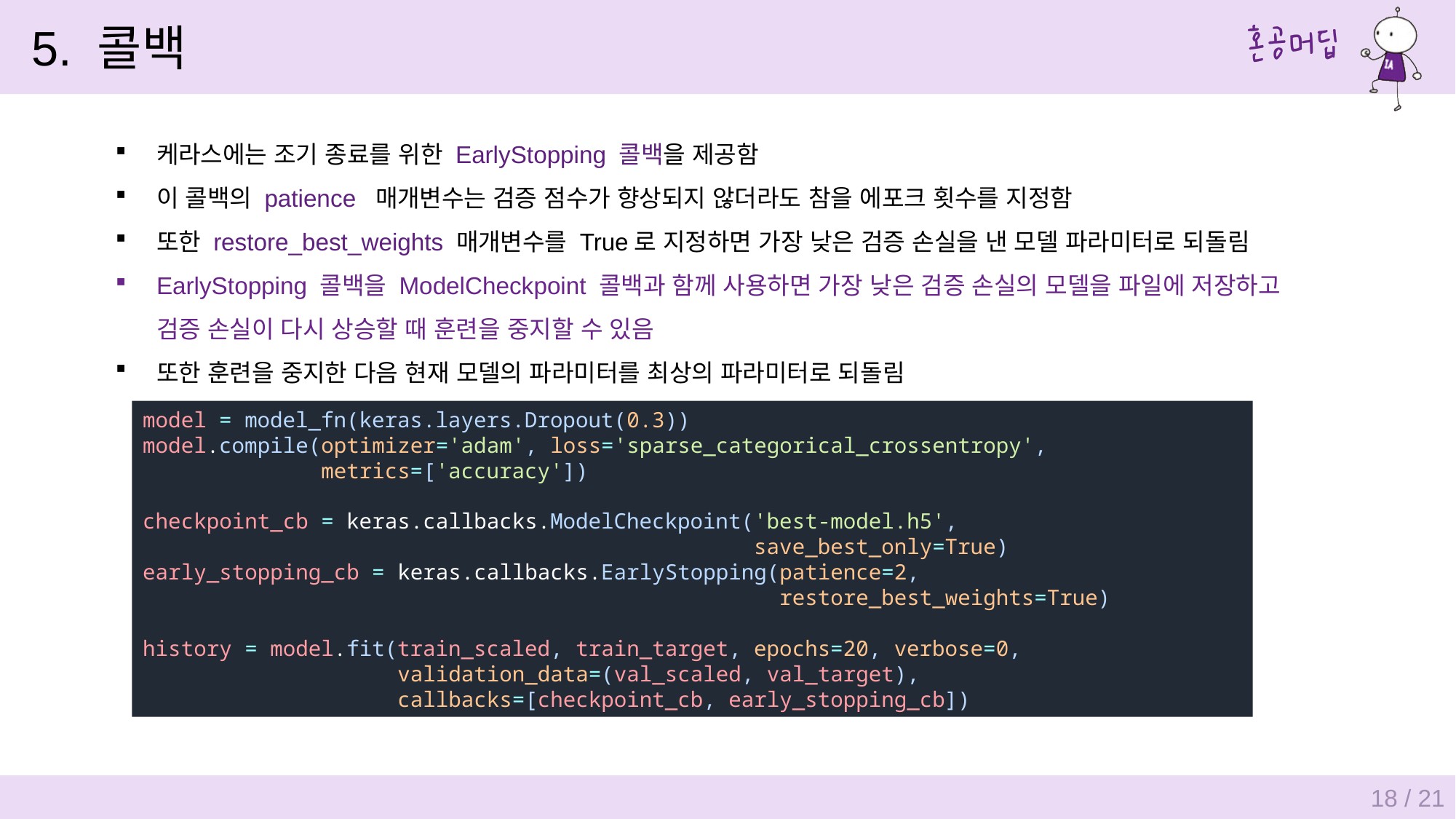

5. 콜백
케라스에는 조기 종료를 위한 EarlyStopping 콜백을 제공함
이 콜백의 patience  매개변수는 검증 점수가 향상되지 않더라도 참을 에포크 횟수를 지정함
또한 restore_best_weights 매개변수를 True로 지정하면 가장 낮은 검증 손실을 낸 모델 파라미터로 되돌림
EarlyStopping 콜백을 ModelCheckpoint 콜백과 함께 사용하면 가장 낮은 검증 손실의 모델을 파일에 저장하고
검증 손실이 다시 상승할 때 훈련을 중지할 수 있음
또한 훈련을 중지한 다음 현재 모델의 파라미터를 최상의 파라미터로 되돌림
model = model_fn(keras.layers.Dropout(0.3))
model.compile(optimizer='adam', loss='sparse_categorical_crossentropy',
              metrics=['accuracy'])
checkpoint_cb = keras.callbacks.ModelCheckpoint('best-model.h5',
                                                save_best_only=True)
early_stopping_cb = keras.callbacks.EarlyStopping(patience=2,
                                                  restore_best_weights=True)
history = model.fit(train_scaled, train_target, epochs=20, verbose=0,
                    validation_data=(val_scaled, val_target),
                    callbacks=[checkpoint_cb, early_stopping_cb])
18 / 21